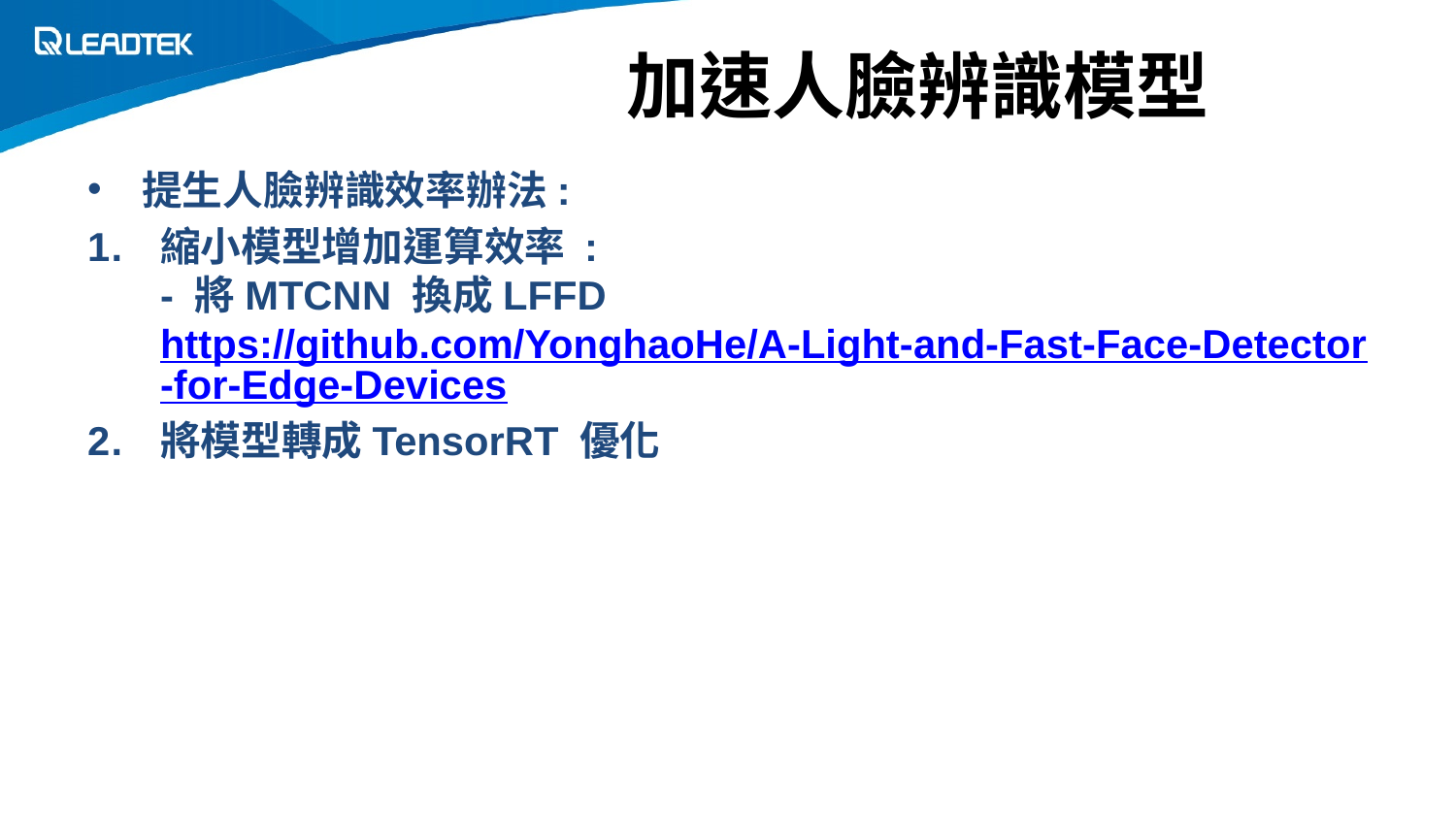

# 加速人臉辨識模型
提生人臉辨識效率辦法:
縮小模型增加運算效率 :
- 將MTCNN 換成LFFD
https://github.com/YonghaoHe/A-Light-and-Fast-Face-Detector-for-Edge-Devices
將模型轉成TensorRT 優化